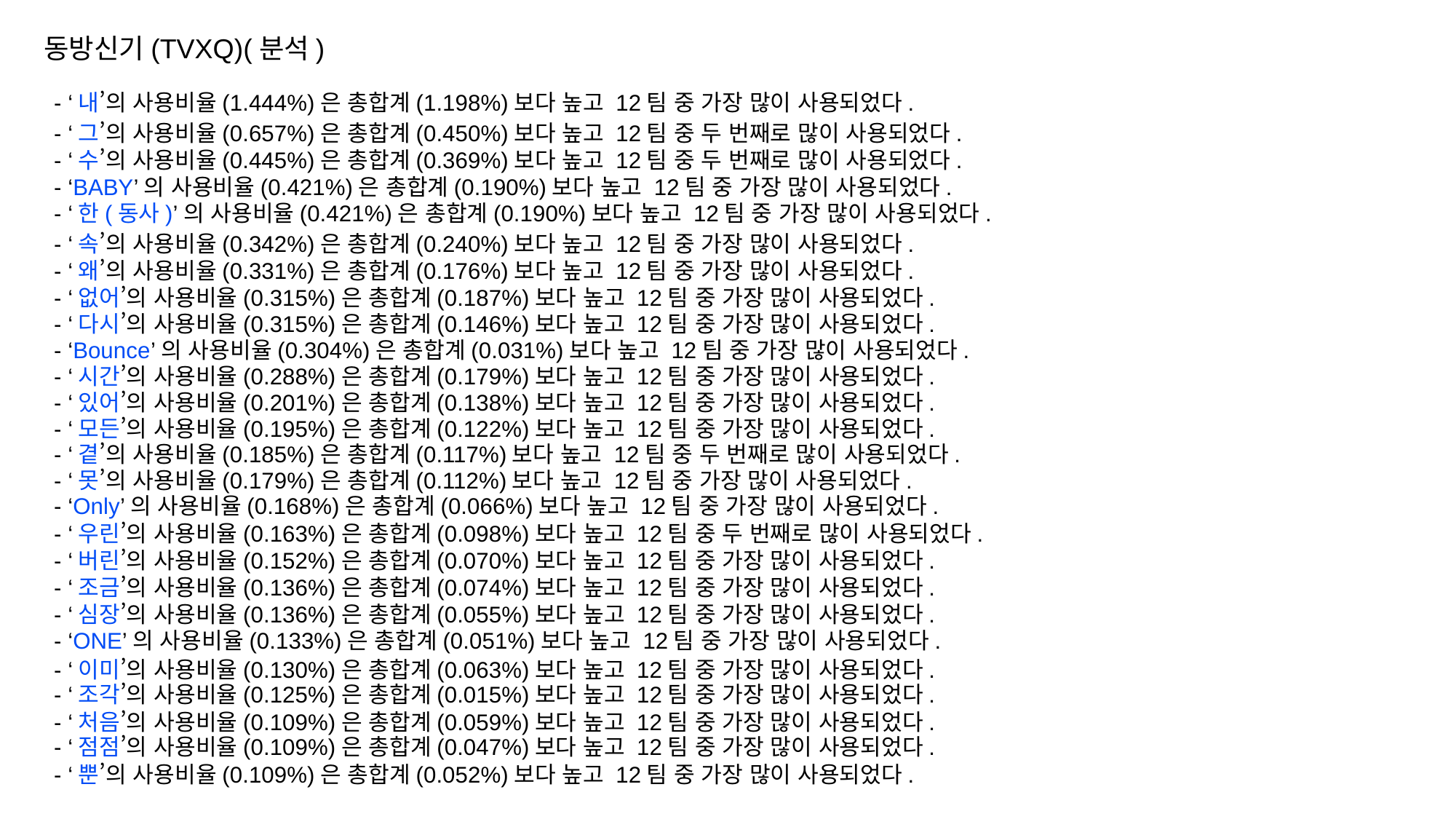

동방신기(TVXQ)(분석)
- ‘내’의 사용비율(1.444%)은 총합계(1.198%)보다 높고 12팀 중 가장 많이 사용되었다.
- ‘그’의 사용비율(0.657%)은 총합계(0.450%)보다 높고 12팀 중 두 번째로 많이 사용되었다.
- ‘수’의 사용비율(0.445%)은 총합계(0.369%)보다 높고 12팀 중 두 번째로 많이 사용되었다.
- ‘BABY’의 사용비율(0.421%)은 총합계(0.190%)보다 높고 12팀 중 가장 많이 사용되었다.
- ‘한(동사)’의 사용비율(0.421%)은 총합계(0.190%)보다 높고 12팀 중 가장 많이 사용되었다.
- ‘속’의 사용비율(0.342%)은 총합계(0.240%)보다 높고 12팀 중 가장 많이 사용되었다.
- ‘왜’의 사용비율(0.331%)은 총합계(0.176%)보다 높고 12팀 중 가장 많이 사용되었다.
- ‘없어’의 사용비율(0.315%)은 총합계(0.187%)보다 높고 12팀 중 가장 많이 사용되었다.
- ‘다시’의 사용비율(0.315%)은 총합계(0.146%)보다 높고 12팀 중 가장 많이 사용되었다.
- ‘Bounce’의 사용비율(0.304%)은 총합계(0.031%)보다 높고 12팀 중 가장 많이 사용되었다.
- ‘시간’의 사용비율(0.288%)은 총합계(0.179%)보다 높고 12팀 중 가장 많이 사용되었다.
- ‘있어’의 사용비율(0.201%)은 총합계(0.138%)보다 높고 12팀 중 가장 많이 사용되었다.
- ‘모든’의 사용비율(0.195%)은 총합계(0.122%)보다 높고 12팀 중 가장 많이 사용되었다.
- ‘곁’의 사용비율(0.185%)은 총합계(0.117%)보다 높고 12팀 중 두 번째로 많이 사용되었다.
- ‘못’의 사용비율(0.179%)은 총합계(0.112%)보다 높고 12팀 중 가장 많이 사용되었다.
- ‘Only’의 사용비율(0.168%)은 총합계(0.066%)보다 높고 12팀 중 가장 많이 사용되었다.
- ‘우린’의 사용비율(0.163%)은 총합계(0.098%)보다 높고 12팀 중 두 번째로 많이 사용되었다.
- ‘버린’의 사용비율(0.152%)은 총합계(0.070%)보다 높고 12팀 중 가장 많이 사용되었다.
- ‘조금’의 사용비율(0.136%)은 총합계(0.074%)보다 높고 12팀 중 가장 많이 사용되었다.
- ‘심장’의 사용비율(0.136%)은 총합계(0.055%)보다 높고 12팀 중 가장 많이 사용되었다.
- ‘ONE’의 사용비율(0.133%)은 총합계(0.051%)보다 높고 12팀 중 가장 많이 사용되었다.
- ‘이미’의 사용비율(0.130%)은 총합계(0.063%)보다 높고 12팀 중 가장 많이 사용되었다.
- ‘조각’의 사용비율(0.125%)은 총합계(0.015%)보다 높고 12팀 중 가장 많이 사용되었다.
- ‘처음’의 사용비율(0.109%)은 총합계(0.059%)보다 높고 12팀 중 가장 많이 사용되었다.
- ‘점점’의 사용비율(0.109%)은 총합계(0.047%)보다 높고 12팀 중 가장 많이 사용되었다.
- ‘뿐’의 사용비율(0.109%)은 총합계(0.052%)보다 높고 12팀 중 가장 많이 사용되었다.